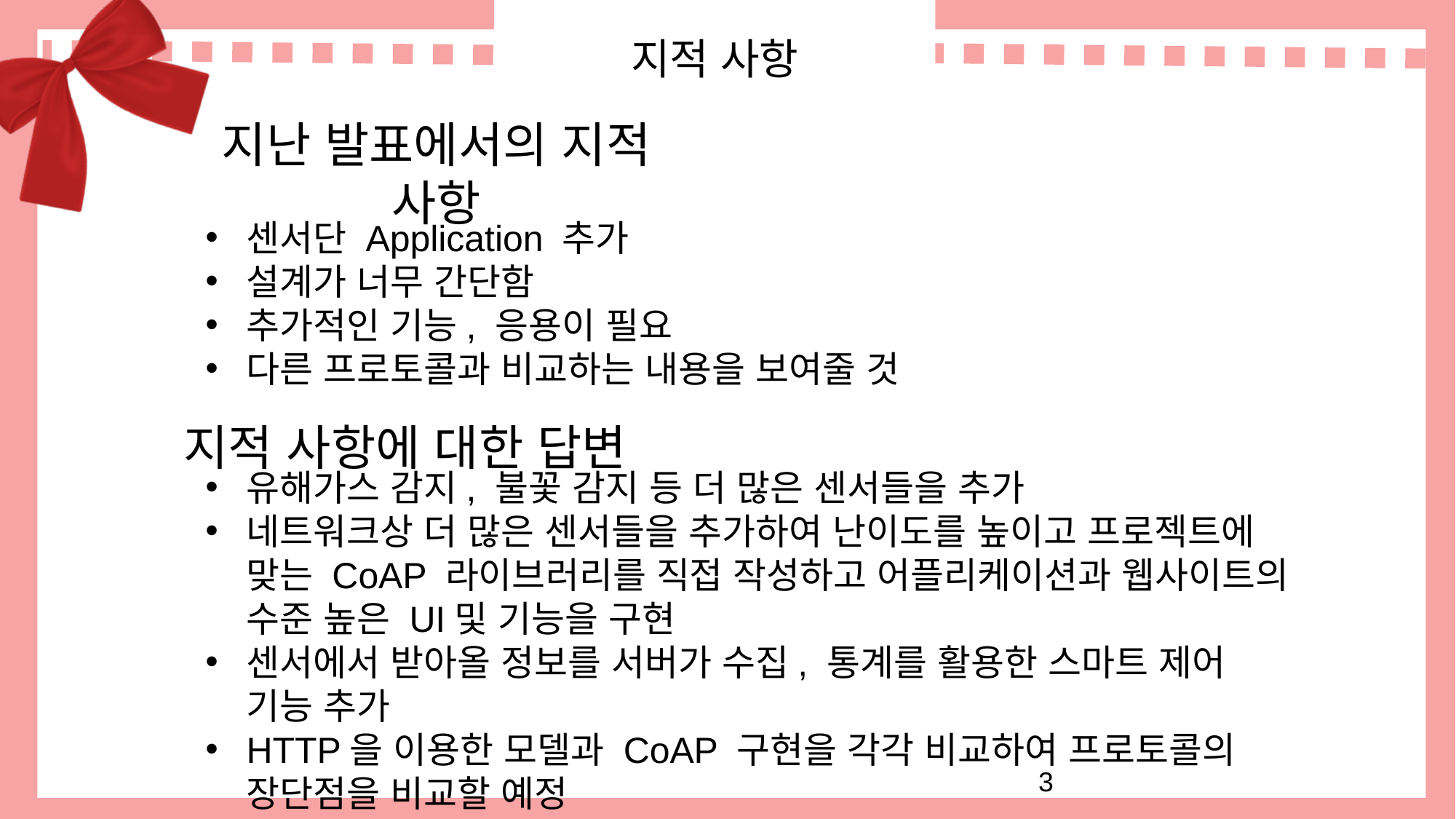

#
지적 사항
지난 발표에서의 지적 사항
센서단 Application 추가
설계가 너무 간단함
추가적인 기능, 응용이 필요
다른 프로토콜과 비교하는 내용을 보여줄 것
지적 사항에 대한 답변
유해가스 감지, 불꽃 감지 등 더 많은 센서들을 추가
네트워크상 더 많은 센서들을 추가하여 난이도를 높이고 프로젝트에 맞는 CoAP 라이브러리를 직접 작성하고 어플리케이션과 웹사이트의 수준 높은 UI및 기능을 구현
센서에서 받아올 정보를 서버가 수집, 통계를 활용한 스마트 제어 기능 추가
HTTP을 이용한 모델과 CoAP 구현을 각각 비교하여 프로토콜의 장단점을 비교할 예정